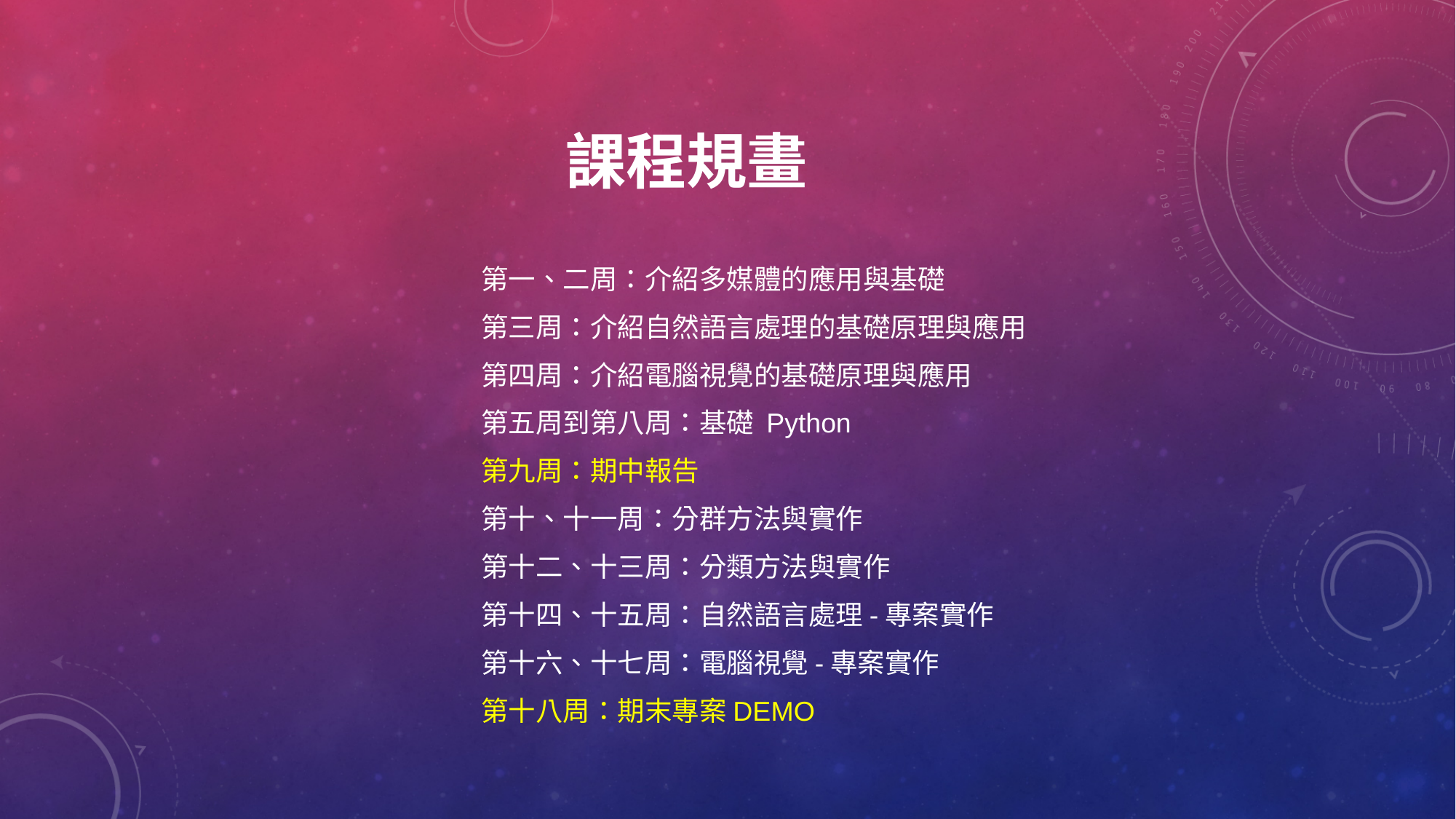

# 課程規畫
第一、二周：介紹多媒體的應用與基礎
第三周：介紹自然語言處理的基礎原理與應用
第四周：介紹電腦視覺的基礎原理與應用
第五周到第八周：基礎 Python
第九周：期中報告
第十、十一周：分群方法與實作
第十二、十三周：分類方法與實作
第十四、十五周：自然語言處理-專案實作
第十六、十七周：電腦視覺-專案實作
第十八周：期末專案DEMO